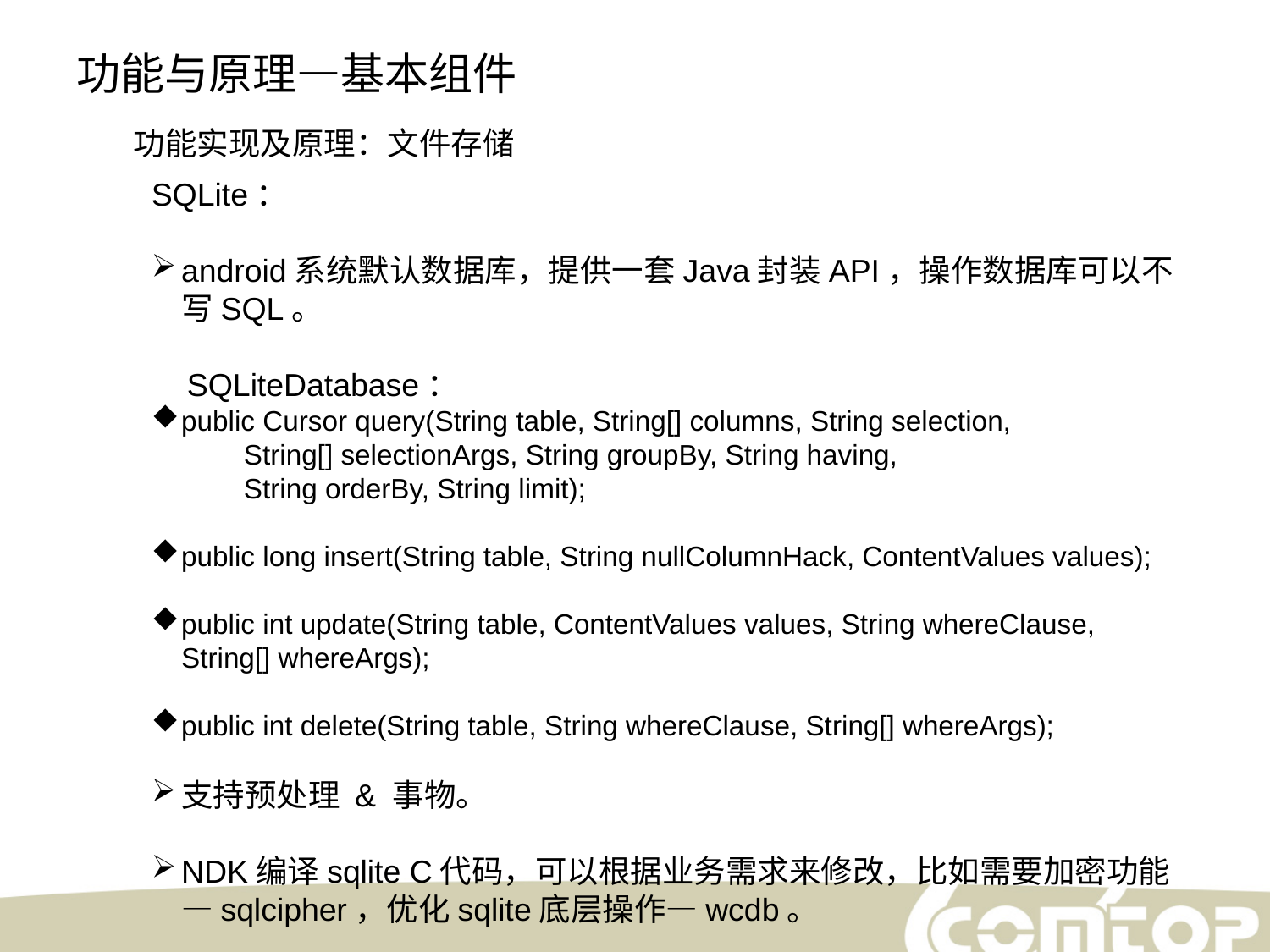

功能与原理—基本组件
功能实现及原理：文件存储
SQLite：

android系统默认数据库，提供一套Java封装API，操作数据库可以不写SQL。

    SQLiteDatabase：
public Cursor query(String table, String[] columns, String selection,
        String[] selectionArgs, String groupBy, String having,
        String orderBy, String limit);

public long insert(String table, String nullColumnHack, ContentValues values);

public int update(String table, ContentValues values, String whereClause, String[] whereArgs);

public int delete(String table, String whereClause, String[] whereArgs);

支持预处理 & 事物。

NDK编译sqlite C代码，可以根据业务需求来修改，比如需要加密功能—sqlcipher，优化sqlite底层操作—wcdb。